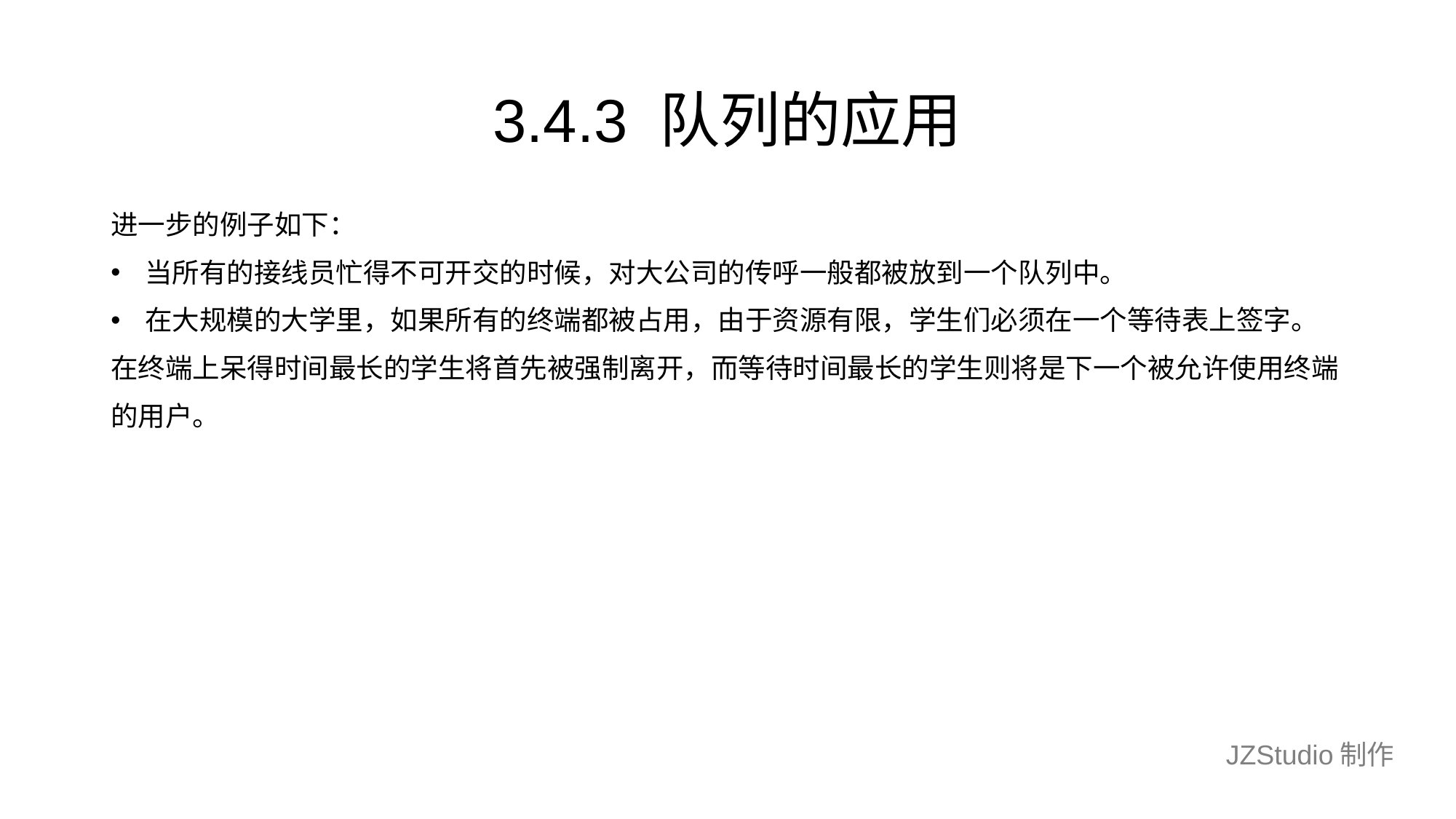

# 3.4.3 队列的应用
进一步的例子如下：
当所有的接线员忙得不可开交的时候，对大公司的传呼一般都被放到一个队列中。
在大规模的大学里，如果所有的终端都被占用，由于资源有限，学生们必须在一个等待表上签字。
在终端上呆得时间最长的学生将首先被强制离开，而等待时间最长的学生则将是下一个被允许使用终端
的用户。